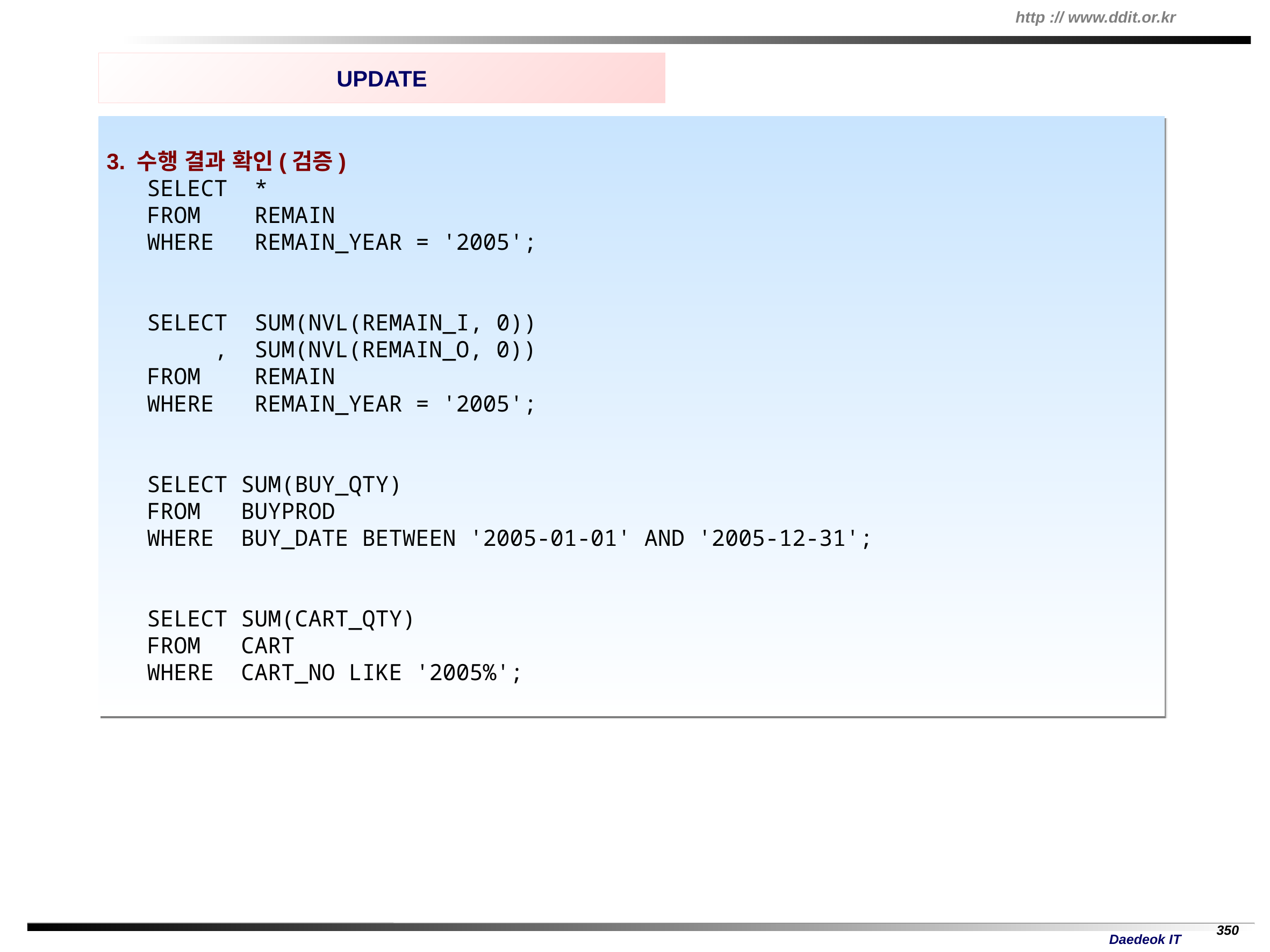

UPDATE
3. 수행 결과 확인(검증)
SELECT  *
FROM    REMAIN
WHERE   REMAIN_YEAR = '2005';

SELECT  SUM(NVL(REMAIN_I, 0))
     ,  SUM(NVL(REMAIN_O, 0))
FROM    REMAIN
WHERE   REMAIN_YEAR = '2005';

SELECT SUM(BUY_QTY)
FROM   BUYPROD
WHERE  BUY_DATE BETWEEN '2005-01-01' AND '2005-12-31';

SELECT SUM(CART_QTY)
FROM   CART
WHERE  CART_NO LIKE '2005%';